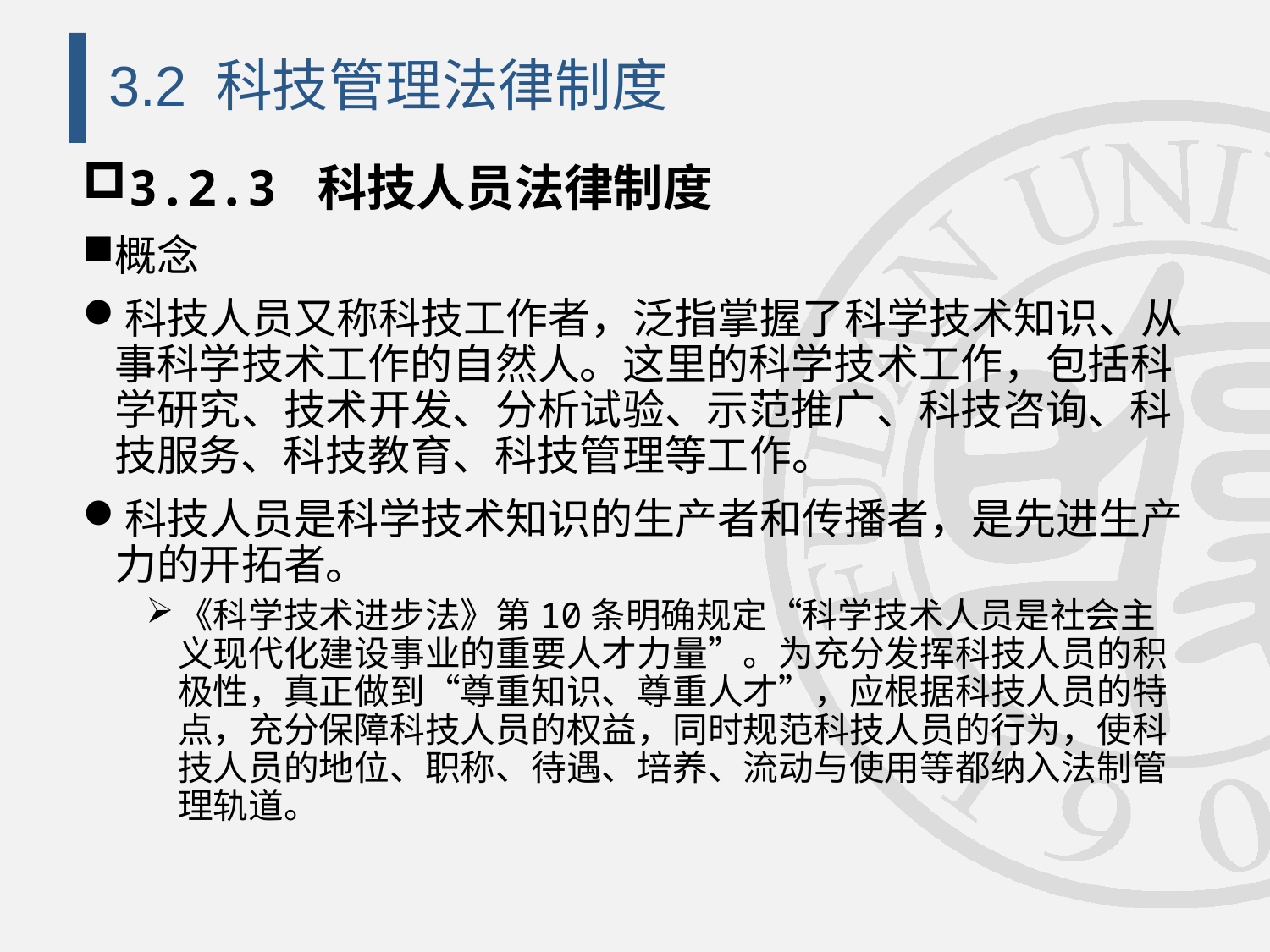

# 3.2 科技管理法律制度
3.2.3 科技人员法律制度
概念
科技人员又称科技工作者，泛指掌握了科学技术知识、从事科学技术工作的自然人。这里的科学技术工作，包括科学研究、技术开发、分析试验、示范推广、科技咨询、科技服务、科技教育、科技管理等工作。
科技人员是科学技术知识的生产者和传播者，是先进生产力的开拓者。
《科学技术进步法》第10条明确规定“科学技术人员是社会主义现代化建设事业的重要人才力量”。为充分发挥科技人员的积极性，真正做到“尊重知识、尊重人才”，应根据科技人员的特点，充分保障科技人员的权益，同时规范科技人员的行为，使科技人员的地位、职称、待遇、培养、流动与使用等都纳入法制管理轨道。